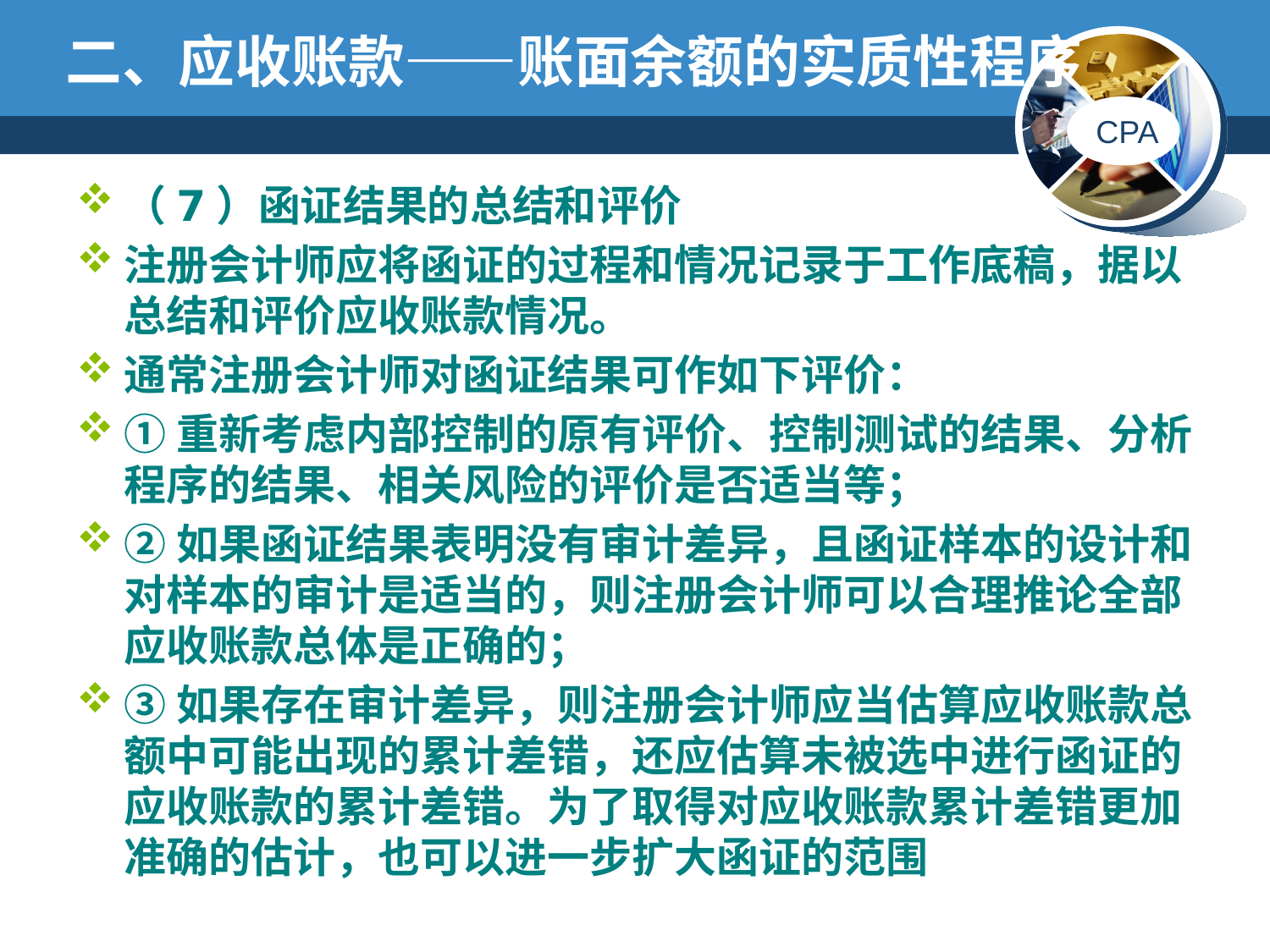

# 二、应收账款——账面余额的实质性程序
（7）函证结果的总结和评价
注册会计师应将函证的过程和情况记录于工作底稿，据以总结和评价应收账款情况。
通常注册会计师对函证结果可作如下评价：
①重新考虑内部控制的原有评价、控制测试的结果、分析程序的结果、相关风险的评价是否适当等；
②如果函证结果表明没有审计差异，且函证样本的设计和对样本的审计是适当的，则注册会计师可以合理推论全部应收账款总体是正确的；
③如果存在审计差异，则注册会计师应当估算应收账款总额中可能出现的累计差错，还应估算未被选中进行函证的应收账款的累计差错。为了取得对应收账款累计差错更加准确的估计，也可以进一步扩大函证的范围